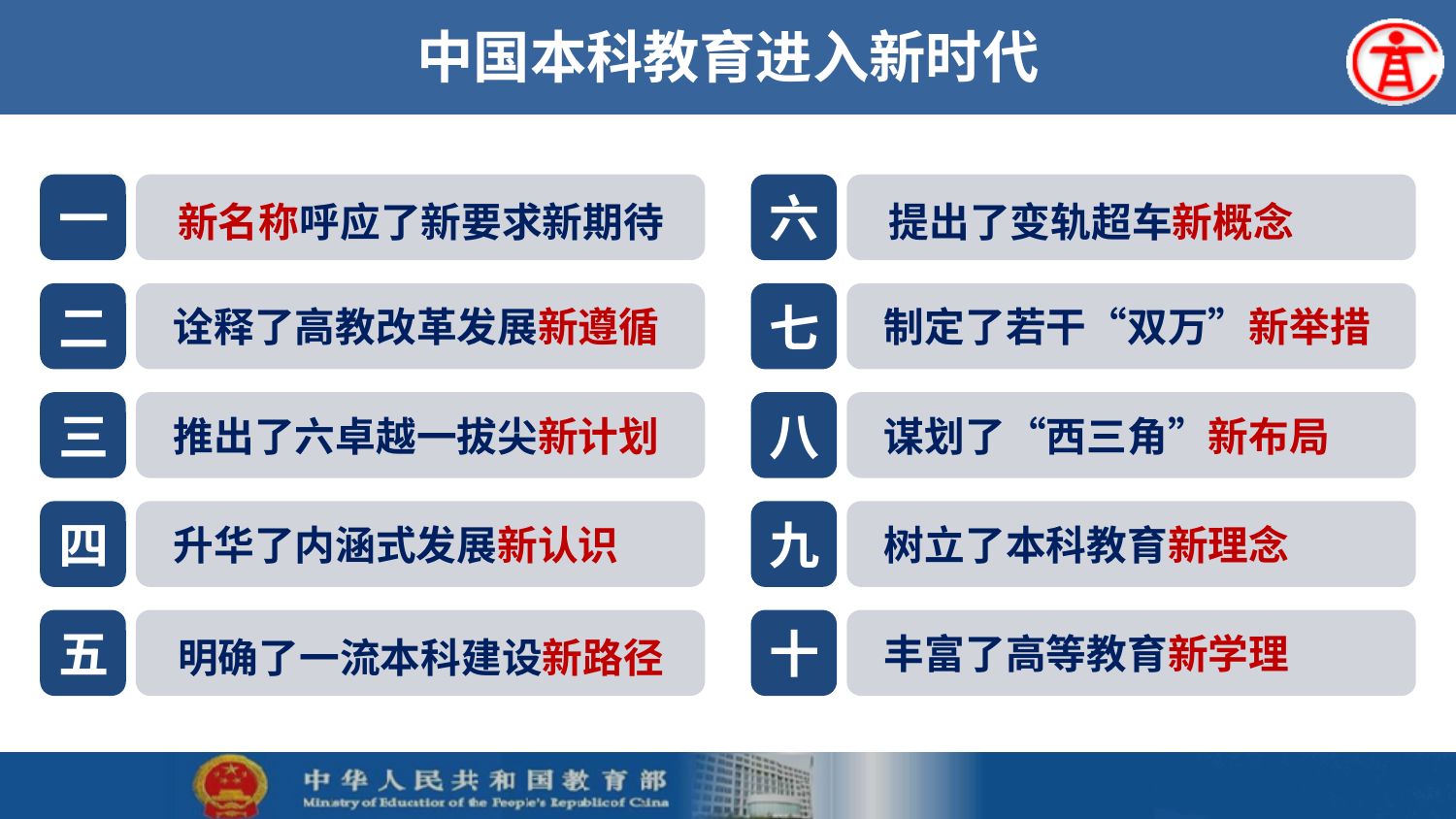

# 中国本科教育进入新时代
一
 新名称呼应了新要求新期待
六
 提出了变轨超车新概念
二
 诠释了高教改革发展新遵循
七
 制定了若干“双万”新举措
三
 推出了六卓越一拔尖新计划
八
 谋划了“西三角”新布局
四
 升华了内涵式发展新认识
九
 树立了本科教育新理念
五
 明确了一流本科建设新路径
十
 丰富了高等教育新学理